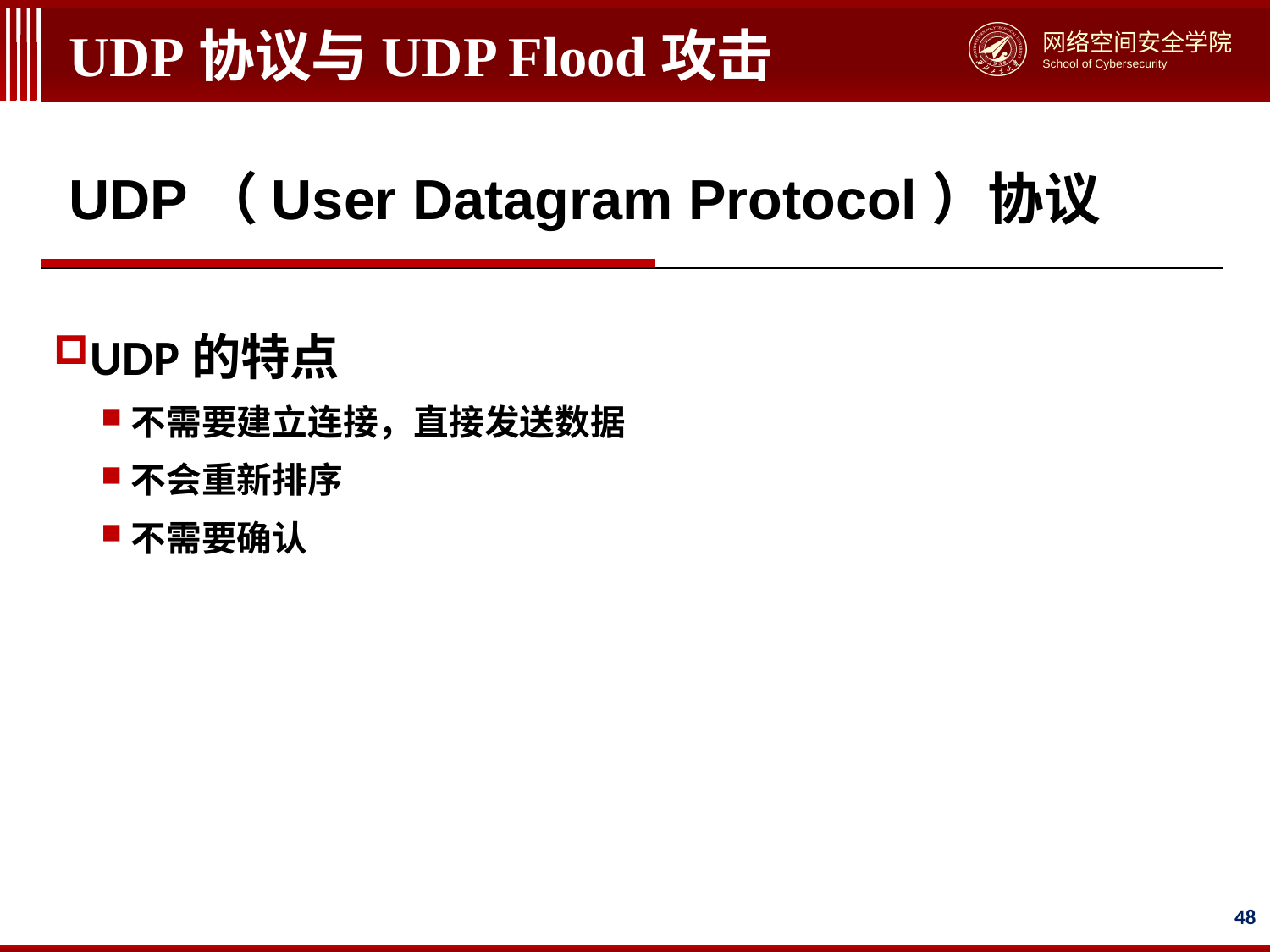

# UDP协议与UDP Flood攻击
UDP（User Datagram Protocol）协议
UDP的特点
不需要建立连接，直接发送数据
不会重新排序
不需要确认